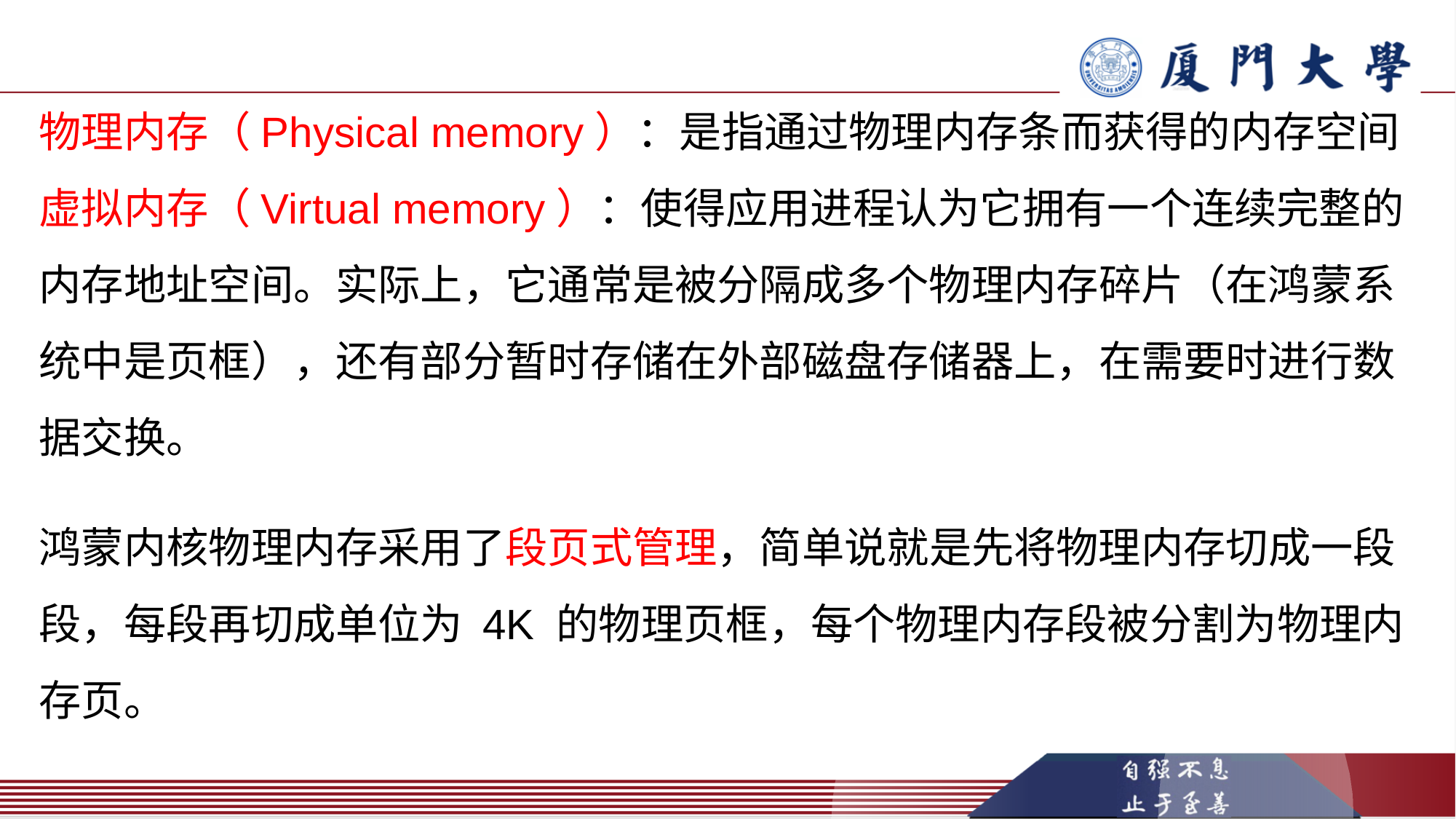

物理内存（Physical memory）：是指通过物理内存条而获得的内存空间
虚拟内存（Virtual memory）：使得应用进程认为它拥有一个连续完整的内存地址空间。实际上，它通常是被分隔成多个物理内存碎片（在鸿蒙系统中是页框），还有部分暂时存储在外部磁盘存储器上，在需要时进行数据交换。

e7d195523061f1c0600ade85ab8d19863d296bbd6d3c8047FB0A4867354E4F1E3A7DEAE3C4C4B5C9777EC9E9D7F78045DB0296A4194571101A21F67FC7D6C39966CE50B69116E2EE84E571E25F3C0CCE91421B3965B467F72712B41AFD74884147A5392AB79D34B98C832A814E638D08021984EC9E3178CCB5860D1BF9EC7CF1F6C0D58C5D7A46BC

鸿蒙内核物理内存采用了段页式管理，简单说就是先将物理内存切成一段段，每段再切成单位为 4K 的物理页框，每个物理内存段被分割为物理内存页。